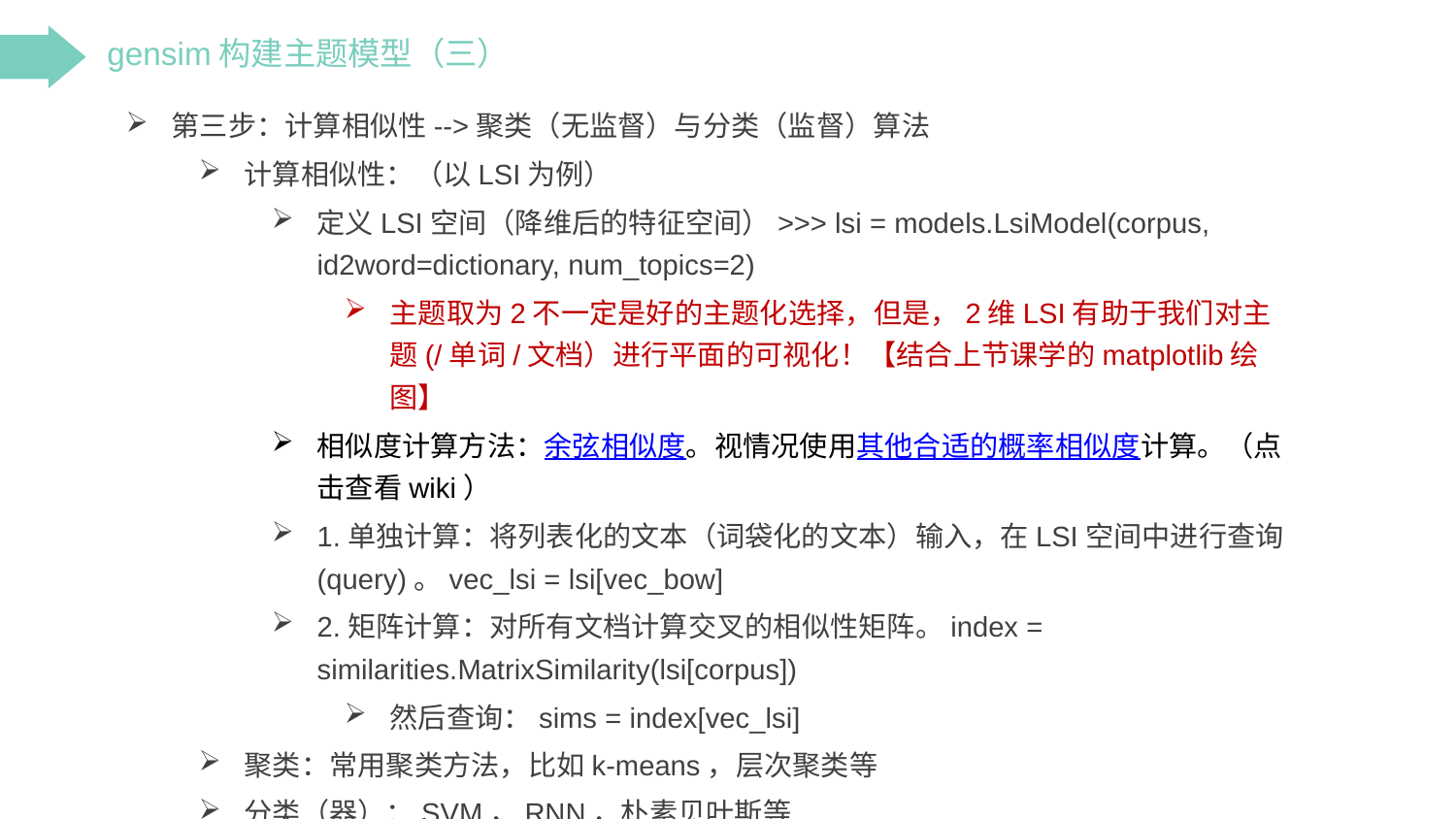

gensim构建主题模型（三）
第三步：计算相似性-->聚类（无监督）与分类（监督）算法
计算相似性：（以LSI为例）
定义LSI空间（降维后的特征空间）>>> lsi = models.LsiModel(corpus, id2word=dictionary, num_topics=2)
主题取为2不一定是好的主题化选择，但是，2维LSI有助于我们对主题(/单词/文档）进行平面的可视化！【结合上节课学的matplotlib绘图】
相似度计算方法：余弦相似度。视情况使用其他合适的概率相似度计算。（点击查看wiki）
1.单独计算：将列表化的文本（词袋化的文本）输入，在LSI空间中进行查询(query)。vec_lsi = lsi[vec_bow]
2.矩阵计算：对所有文档计算交叉的相似性矩阵。index = similarities.MatrixSimilarity(lsi[corpus])
然后查询：sims = index[vec_lsi]
聚类：常用聚类方法，比如k-means，层次聚类等
分类（器）：SVM，RNN，朴素贝叶斯等